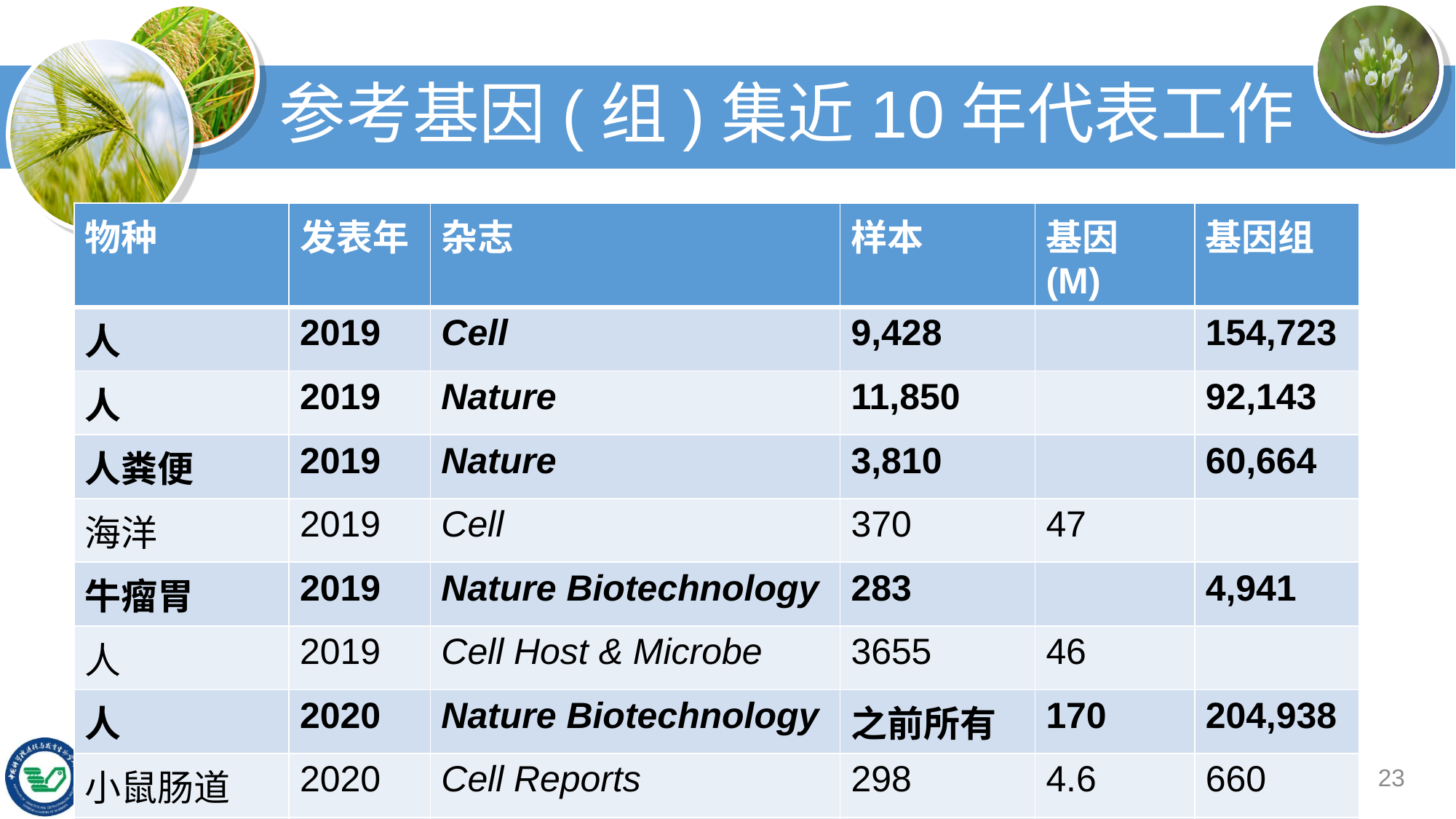

# 参考基因(组)集近10年代表工作
| 物种 | 发表年 | 杂志 | 样本 | 基因(M) | 基因组 |
| --- | --- | --- | --- | --- | --- |
| 人 | 2019 | Cell | 9,428 |  | 154,723 |
| 人 | 2019 | Nature | 11,850 |  | 92,143 |
| 人粪便 | 2019 | Nature | 3,810 |  | 60,664 |
| 海洋 | 2019 | Cell | 370 | 47 |  |
| 牛瘤胃 | 2019 | Nature Biotechnology | 283 |  | 4,941 |
| 人 | 2019 | Cell Host & Microbe | 3655 | 46 |  |
| 人 | 2020 | Nature Biotechnology | 之前所有 | 170 | 204,938 |
| 小鼠肠道 | 2020 | Cell Reports | 298 | 4.6 | 660 |
| 全球 | 2020 | Nature Biotechnology | 之前所有 |  | 50万 |
23